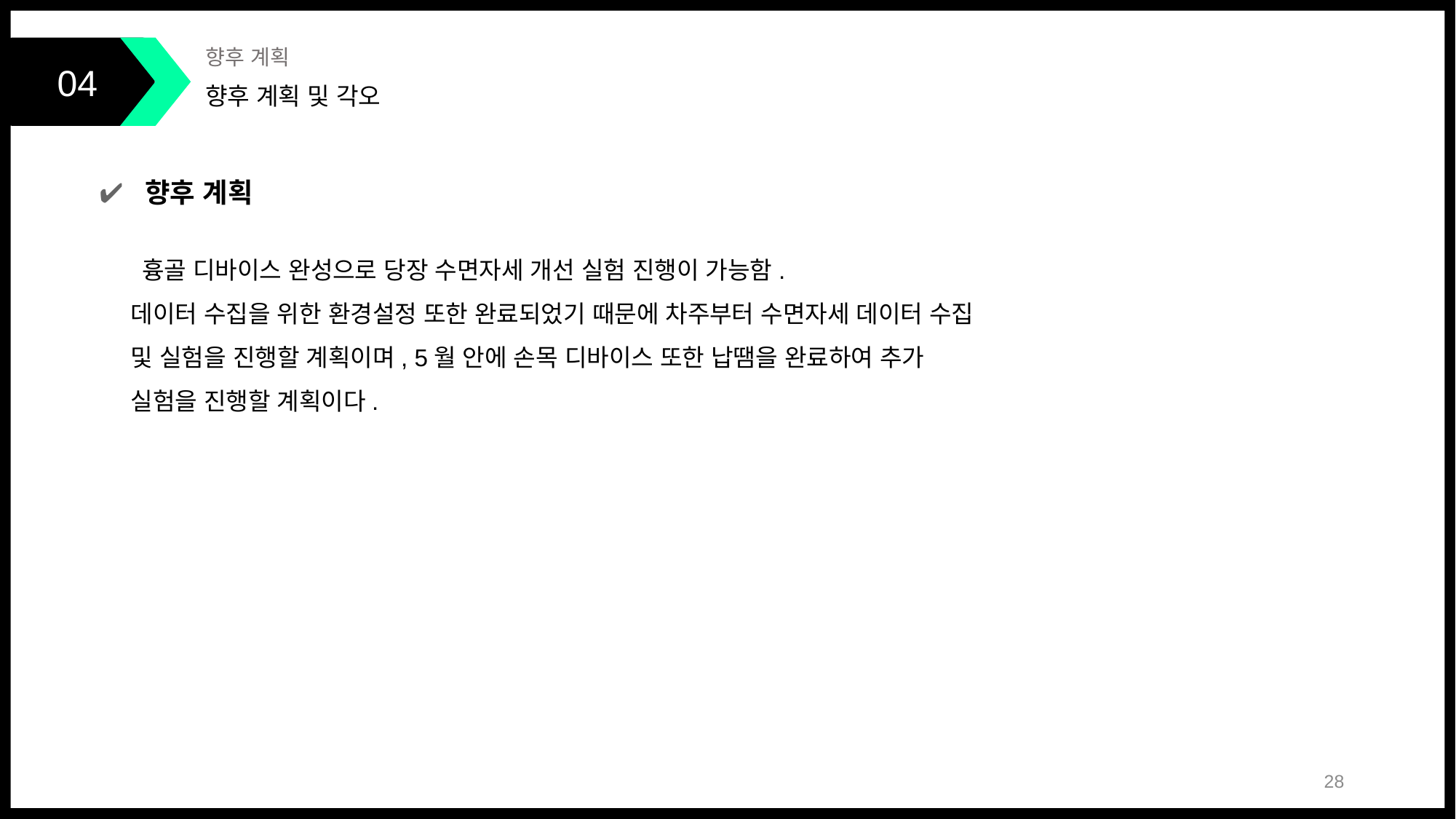

04
향후 계획
향후 계획 및 각오
✔  향후 계획
 흉골 디바이스 완성으로 당장 수면자세 개선 실험 진행이 가능함.
데이터 수집을 위한 환경설정 또한 완료되었기 때문에 차주부터 수면자세 데이터 수집 및 실험을 진행할 계획이며, 5월 안에 손목 디바이스 또한 납땜을 완료하여 추가 실험을 진행할 계획이다.

28